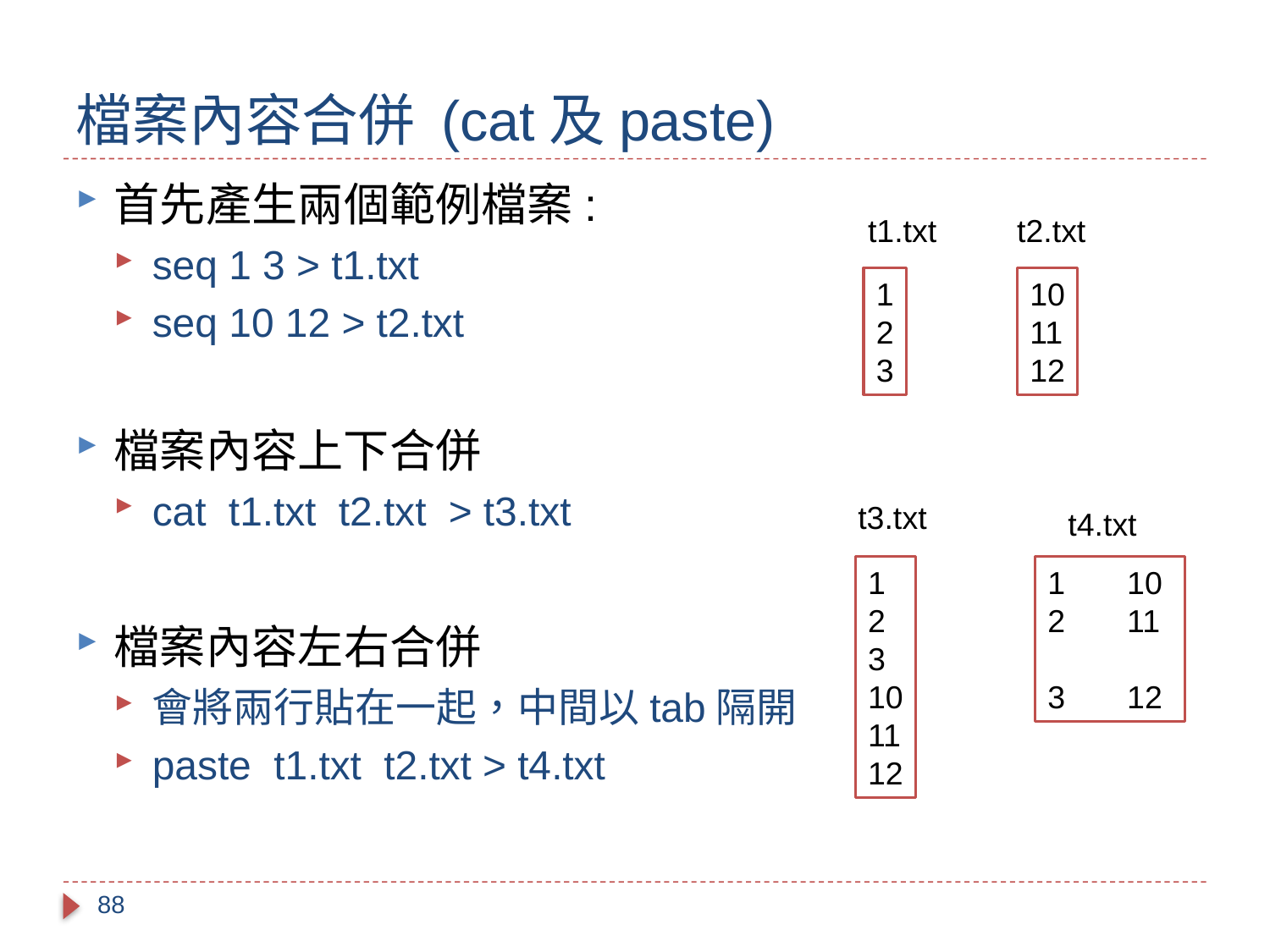

# 檔案內容合併 (cat及paste)
首先產生兩個範例檔案:
seq 1 3 > t1.txt
seq 10 12 > t2.txt

檔案內容上下合併
cat  t1.txt  t2.txt  > t3.txt

檔案內容左右合併
會將兩行貼在一起，中間以tab隔開
paste  t1.txt  t2.txt > t4.txt

t1.txt
t2.txt
1
2
3
10
11
12
t3.txt
t4.txt
1
2
3
10
11
12
1       10
2       11
3       12
88